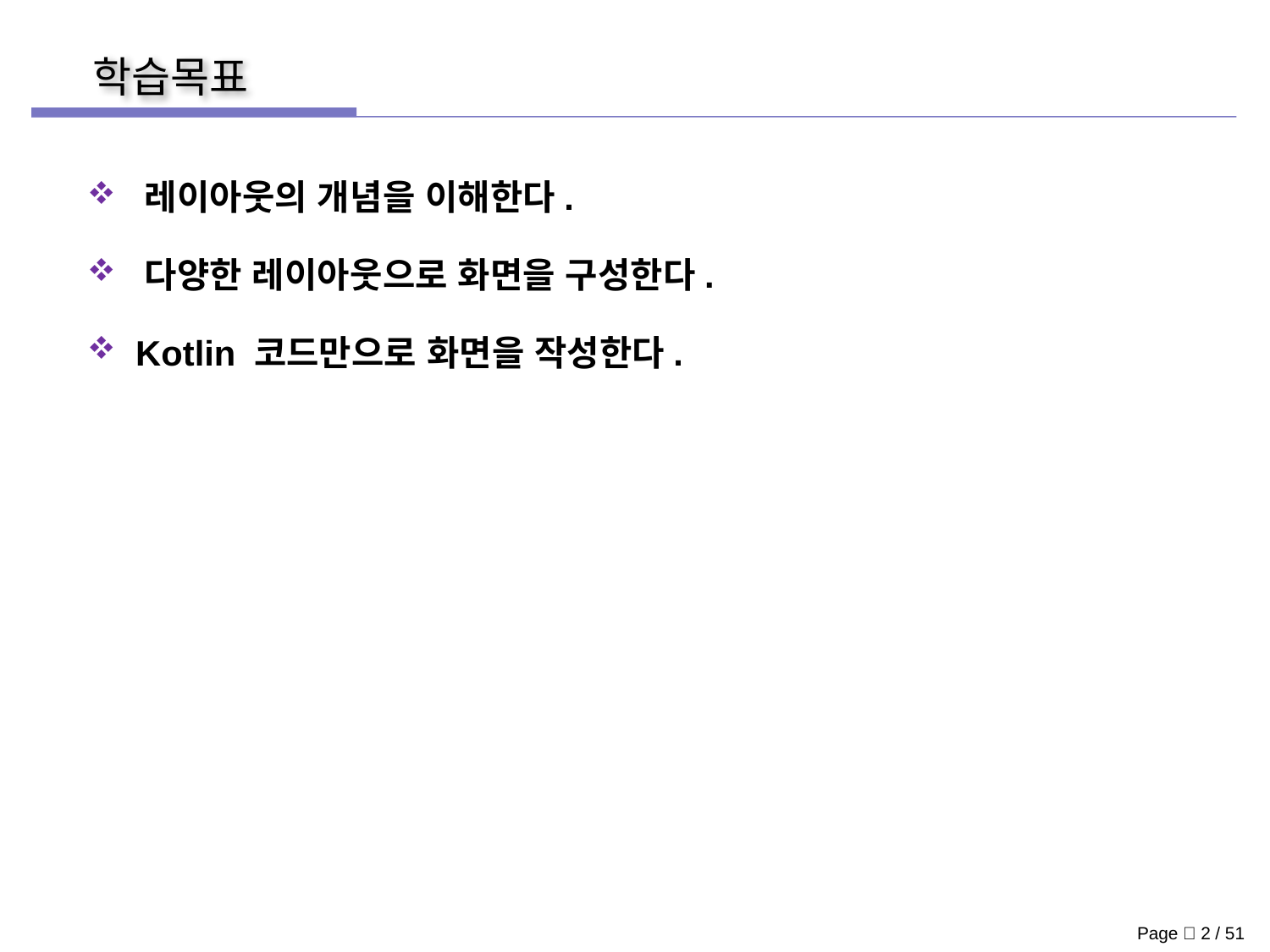

레이아웃의 개념을 이해한다.
  다양한 레이아웃으로 화면을 구성한다.
  Kotlin 코드만으로 화면을 작성한다.